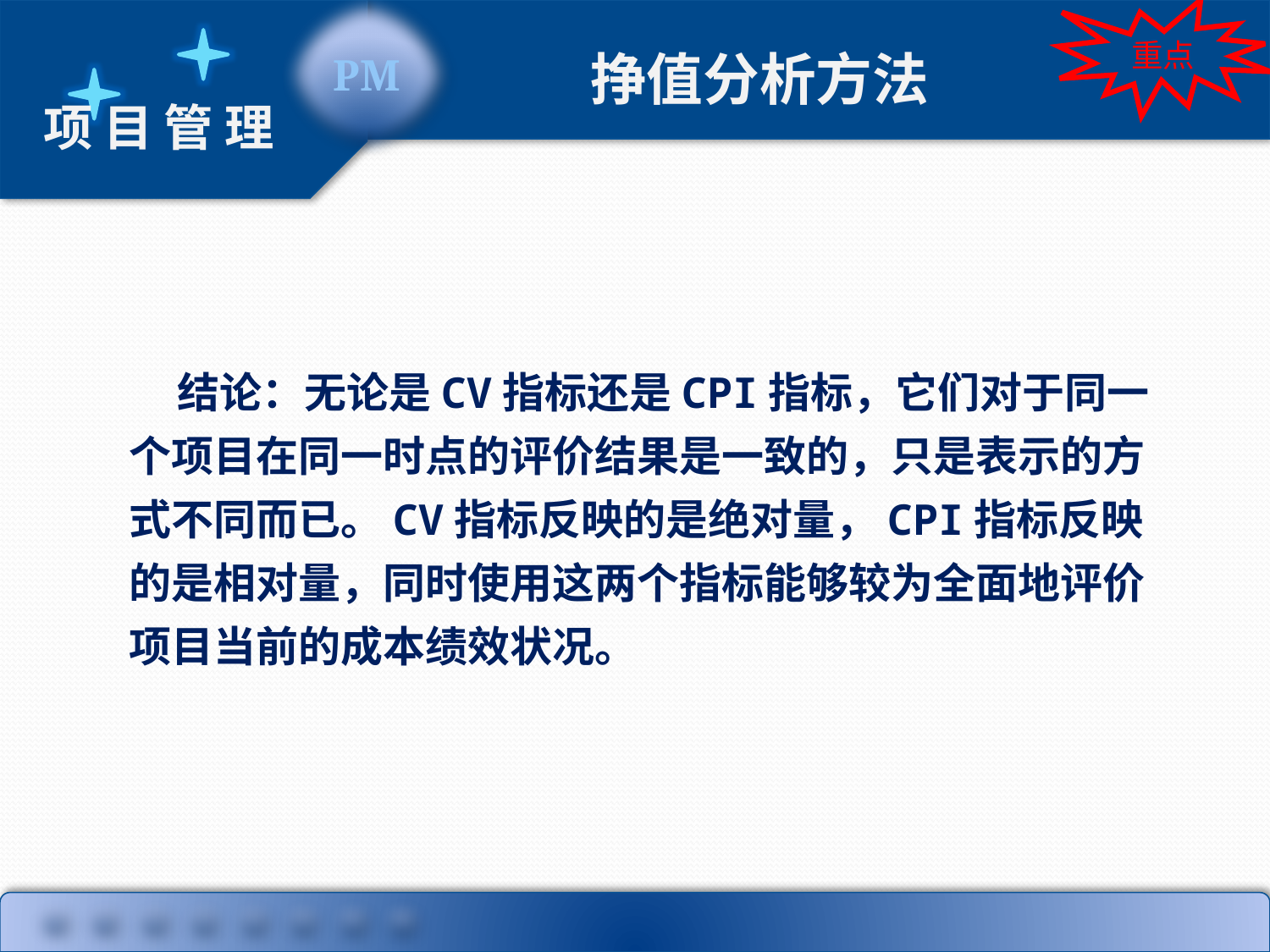

重点
挣值分析方法
    结论：无论是CV指标还是CPI指标，它们对于同一个项目在同一时点的评价结果是一致的，只是表示的方式不同而已。CV指标反映的是绝对量，CPI指标反映的是相对量，同时使用这两个指标能够较为全面地评价项目当前的成本绩效状况。